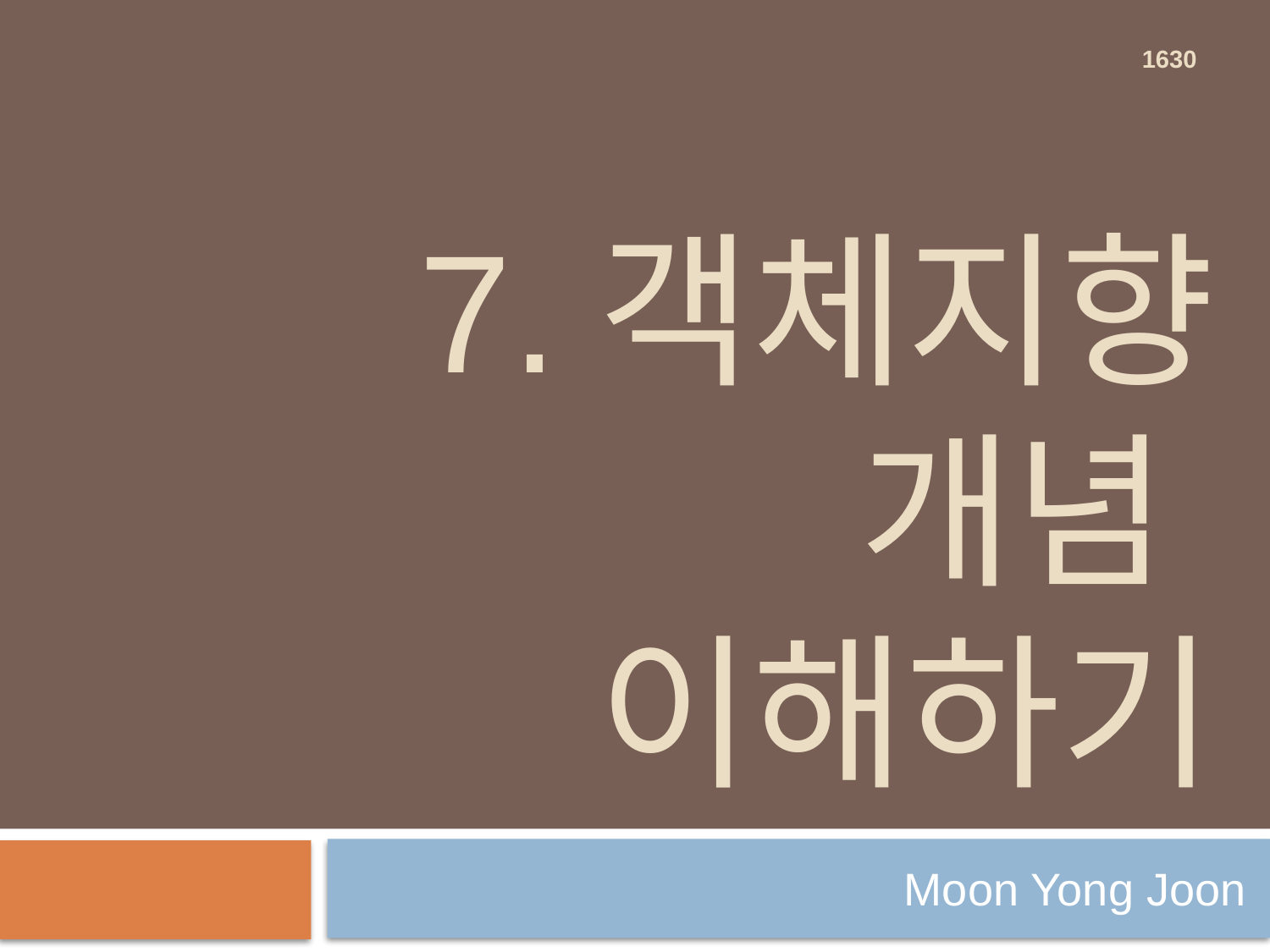

1630
# 7.객체지향 개념 이해하기
Moon Yong Joon